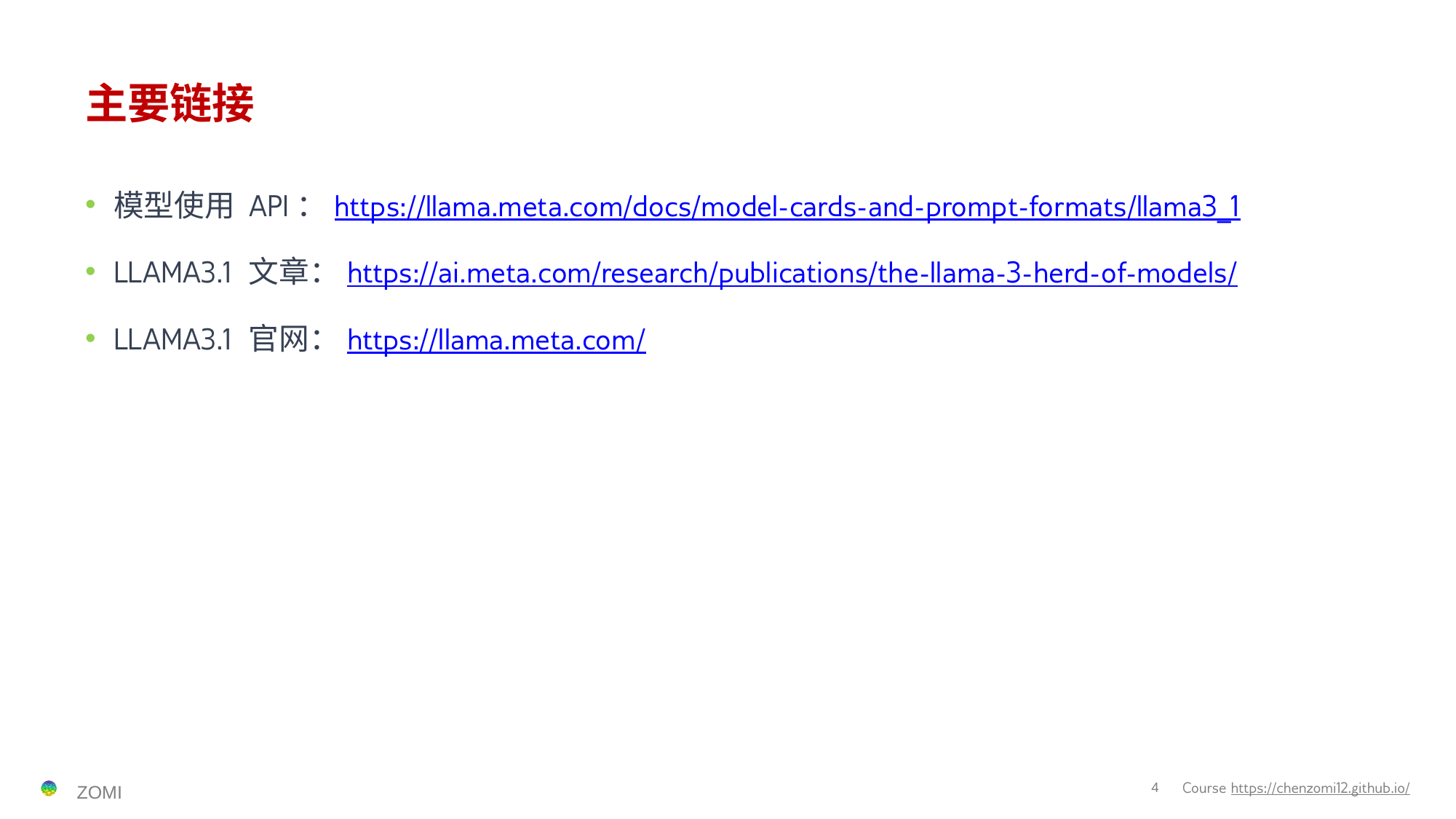

# 主要链接
模型使用 API：https://llama.meta.com/docs/model-cards-and-prompt-formats/llama3_1
LLAMA3.1 文章：https://ai.meta.com/research/publications/the-llama-3-herd-of-models/
LLAMA3.1 官网：https://llama.meta.com/